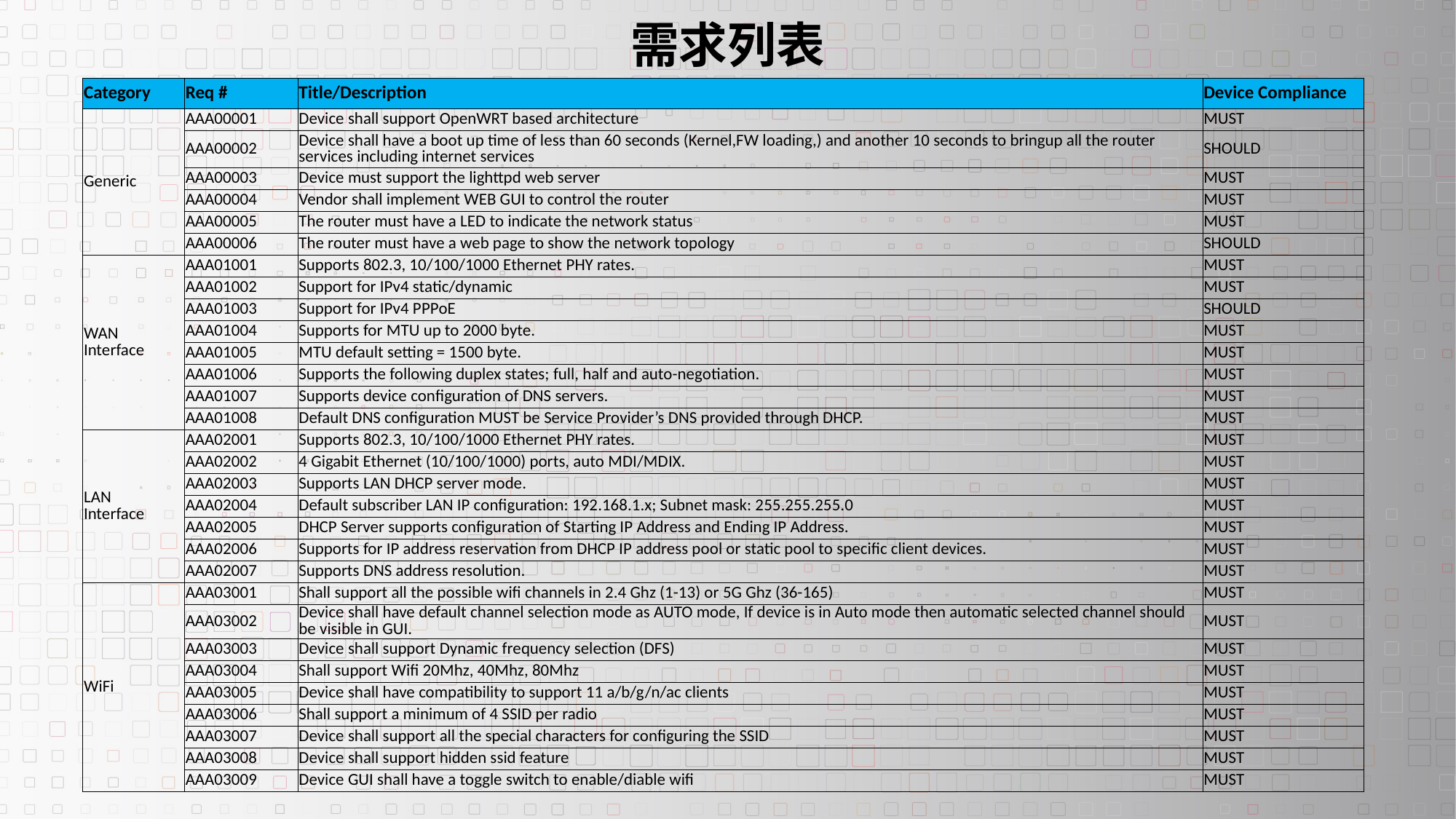

需求列表
| Category | Req # | Title/Description | Device Compliance |
| --- | --- | --- | --- |
| Generic | AAA00001 | Device shall support OpenWRT based architecture | MUST |
|  | AAA00002 | Device shall have a boot up time of less than 60 seconds (Kernel,FW loading,) and another 10 seconds to bringup all the router services including internet services | SHOULD |
|  | AAA00003 | Device must support the lighttpd web server | MUST |
|  | AAA00004 | Vendor shall implement WEB GUI to control the router | MUST |
|  | AAA00005 | The router must have a LED to indicate the network status | MUST |
|  | AAA00006 | The router must have a web page to show the network topology | SHOULD |
| WAN Interface | AAA01001 | Supports 802.3, 10/100/1000 Ethernet PHY rates. | MUST |
|  | AAA01002 | Support for IPv4 static/dynamic | MUST |
|  | AAA01003 | Support for IPv4 PPPoE | SHOULD |
|  | AAA01004 | Supports for MTU up to 2000 byte. | MUST |
|  | AAA01005 | MTU default setting = 1500 byte. | MUST |
|  | AAA01006 | Supports the following duplex states; full, half and auto-negotiation. | MUST |
|  | AAA01007 | Supports device configuration of DNS servers. | MUST |
|  | AAA01008 | Default DNS configuration MUST be Service Provider’s DNS provided through DHCP. | MUST |
| LAN Interface | AAA02001 | Supports 802.3, 10/100/1000 Ethernet PHY rates. | MUST |
|  | AAA02002 | 4 Gigabit Ethernet (10/100/1000) ports, auto MDI/MDIX. | MUST |
|  | AAA02003 | Supports LAN DHCP server mode. | MUST |
|  | AAA02004 | Default subscriber LAN IP configuration: 192.168.1.x; Subnet mask: 255.255.255.0 | MUST |
|  | AAA02005 | DHCP Server supports configuration of Starting IP Address and Ending IP Address. | MUST |
|  | AAA02006 | Supports for IP address reservation from DHCP IP address pool or static pool to specific client devices. | MUST |
|  | AAA02007 | Supports DNS address resolution. | MUST |
| WiFi | AAA03001 | Shall support all the possible wifi channels in 2.4 Ghz (1-13) or 5G Ghz (36-165) | MUST |
|  | AAA03002 | Device shall have default channel selection mode as AUTO mode, If device is in Auto mode then automatic selected channel should be visible in GUI. | MUST |
|  | AAA03003 | Device shall support Dynamic frequency selection (DFS) | MUST |
|  | AAA03004 | Shall support Wifi 20Mhz, 40Mhz, 80Mhz | MUST |
|  | AAA03005 | Device shall have compatibility to support 11 a/b/g/n/ac clients | MUST |
|  | AAA03006 | Shall support a minimum of 4 SSID per radio | MUST |
|  | AAA03007 | Device shall support all the special characters for configuring the SSID | MUST |
|  | AAA03008 | Device shall support hidden ssid feature | MUST |
|  | AAA03009 | Device GUI shall have a toggle switch to enable/diable wifi | MUST |